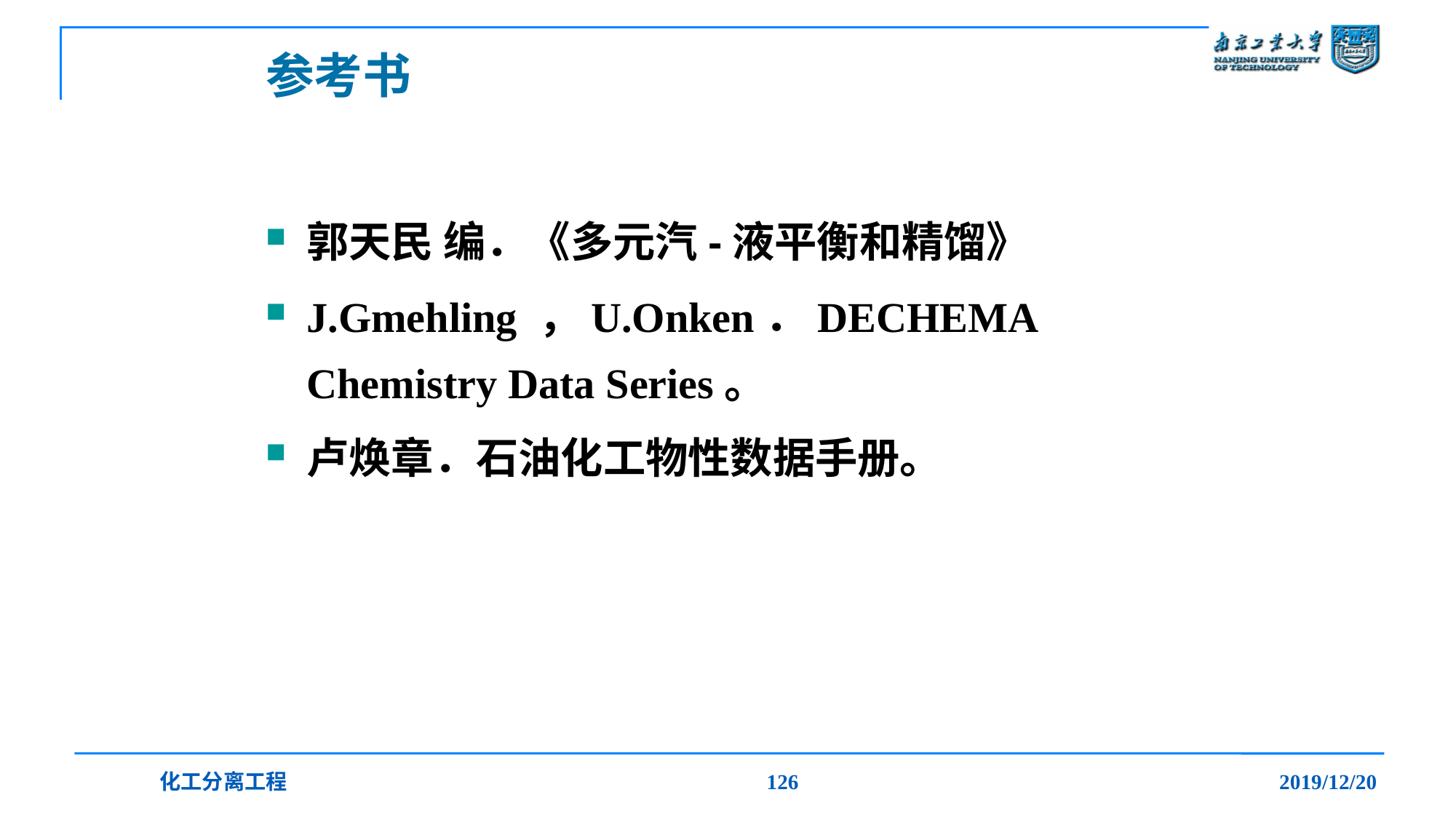

# 参考书
郭天民 编．《多元汽-液平衡和精馏》
J.Gmehling ，U.Onken．DECHEMA Chemistry Data Series。
卢焕章．石油化工物性数据手册。
化工分离工程
126
2019/12/20